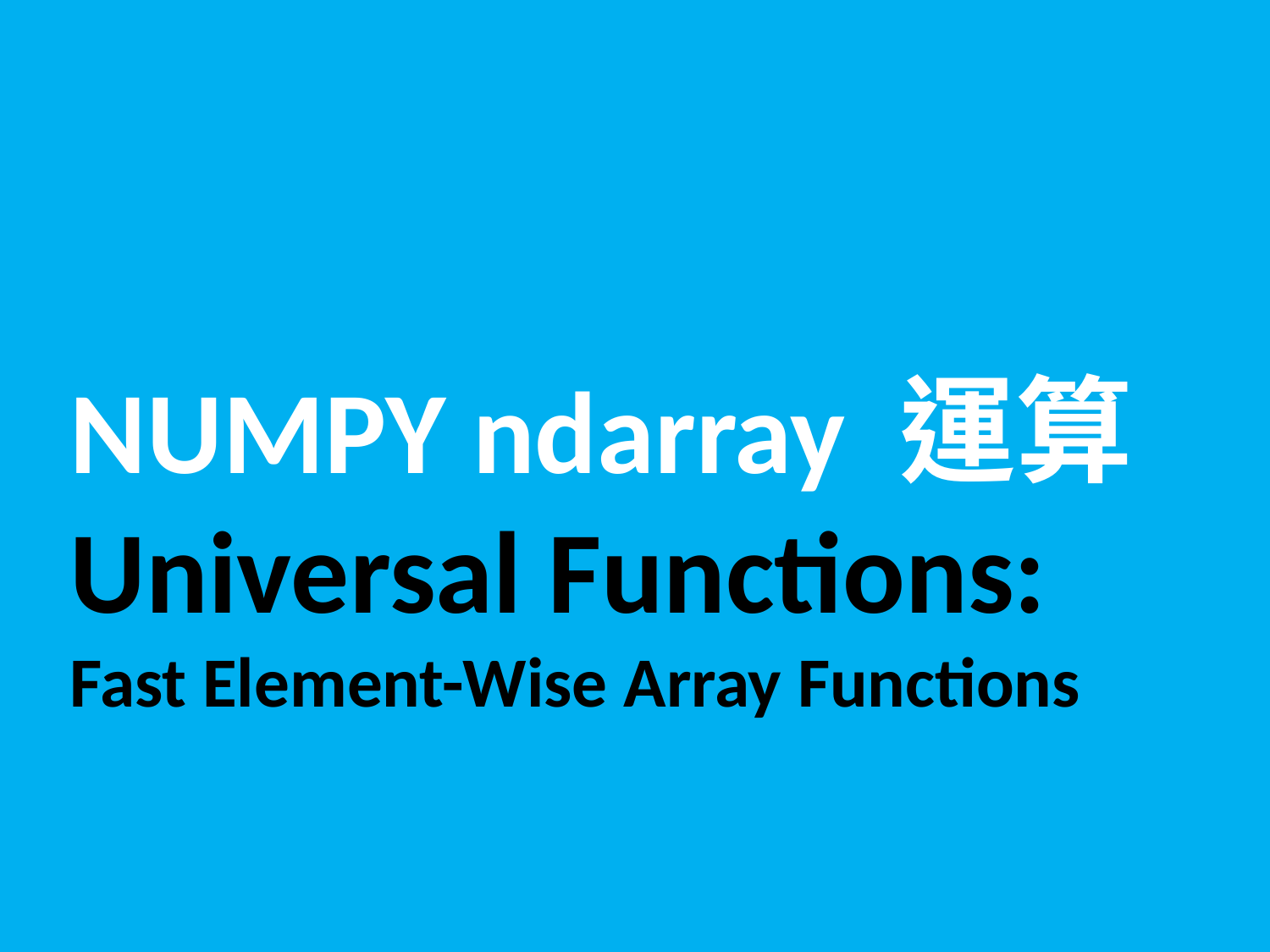

#

NUMPY ndarray 運算
Universal Functions:
Fast Element-Wise Array Functions